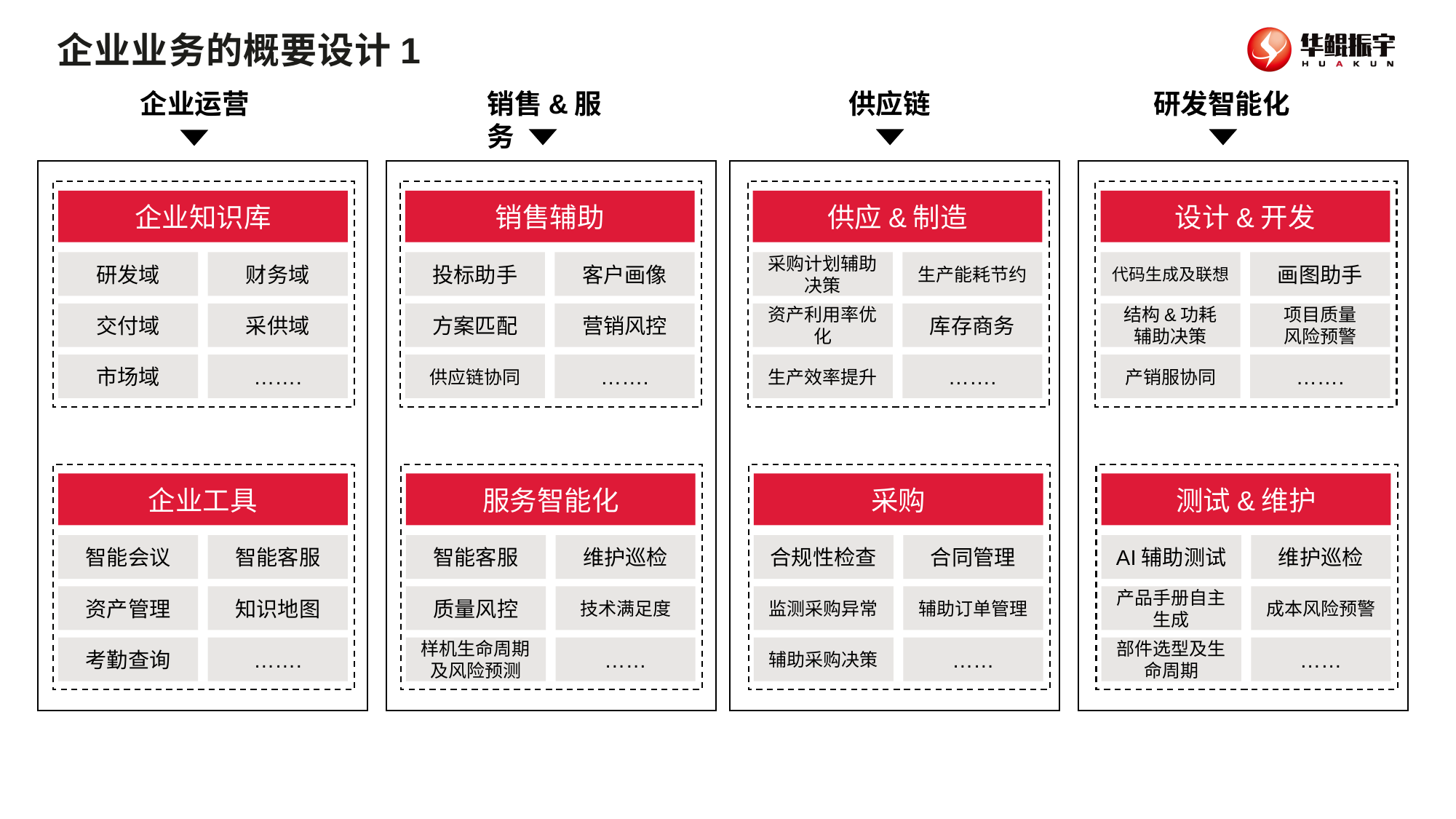

企业业务的概要设计1
企业运营
销售&服务
供应链
研发智能化

供应&制造
采购计划辅助决策
生产能耗节约
资产利用率优化
库存商务
生产效率提升
…….

设计&开发
代码生成及联想
画图助手
结构&功耗
辅助决策
项目质量
风险预警
产销服协同
…….
企业知识库
研发域
财务域
交付域
采供域
市场域
…….
销售辅助
投标助手
客户画像
方案匹配
营销风控
供应链协同
…….

企业工具
智能会议
智能客服
资产管理
知识地图
考勤查询
…….

服务智能化
智能客服
维护巡检
质量风控
技术满足度
样机生命周期及风险预测
……

采购
合规性检查
合同管理
监测采购异常
辅助订单管理
辅助采购决策
……

测试&维护
AI辅助测试
维护巡检
产品手册自主生成
成本风险预警
部件选型及生命周期
……